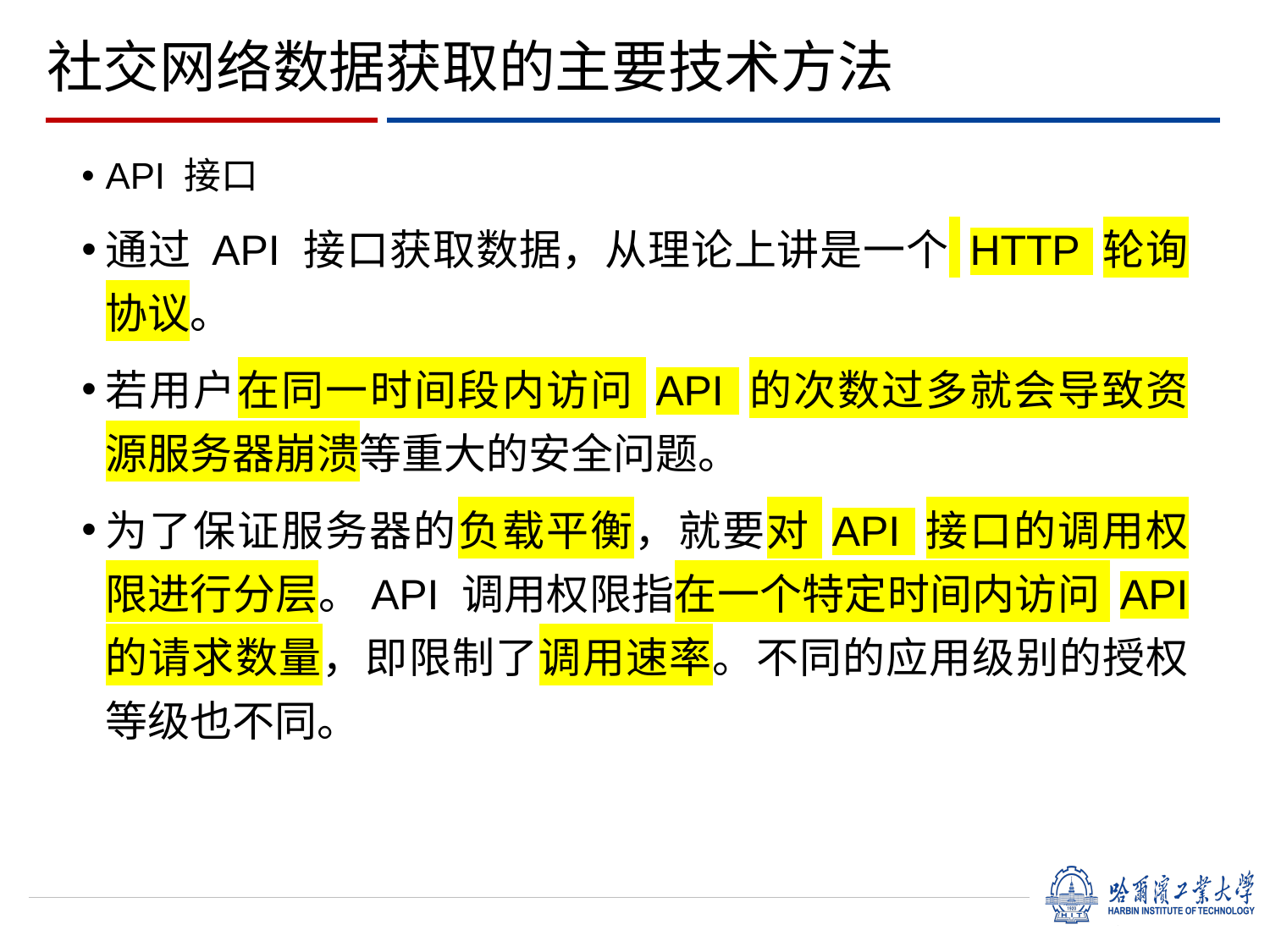

# 社交网络数据获取的主要技术方法
API 接口
通过 API 接口获取数据，从理论上讲是一个 HTTP 轮询协议。
若用户在同一时间段内访问 API 的次数过多就会导致资源服务器崩溃等重大的安全问题。
为了保证服务器的负载平衡，就要对 API 接口的调用权限进行分层。API 调用权限指在一个特定时间内访问 API 的请求数量，即限制了调用速率。不同的应用级别的授权等级也不同。